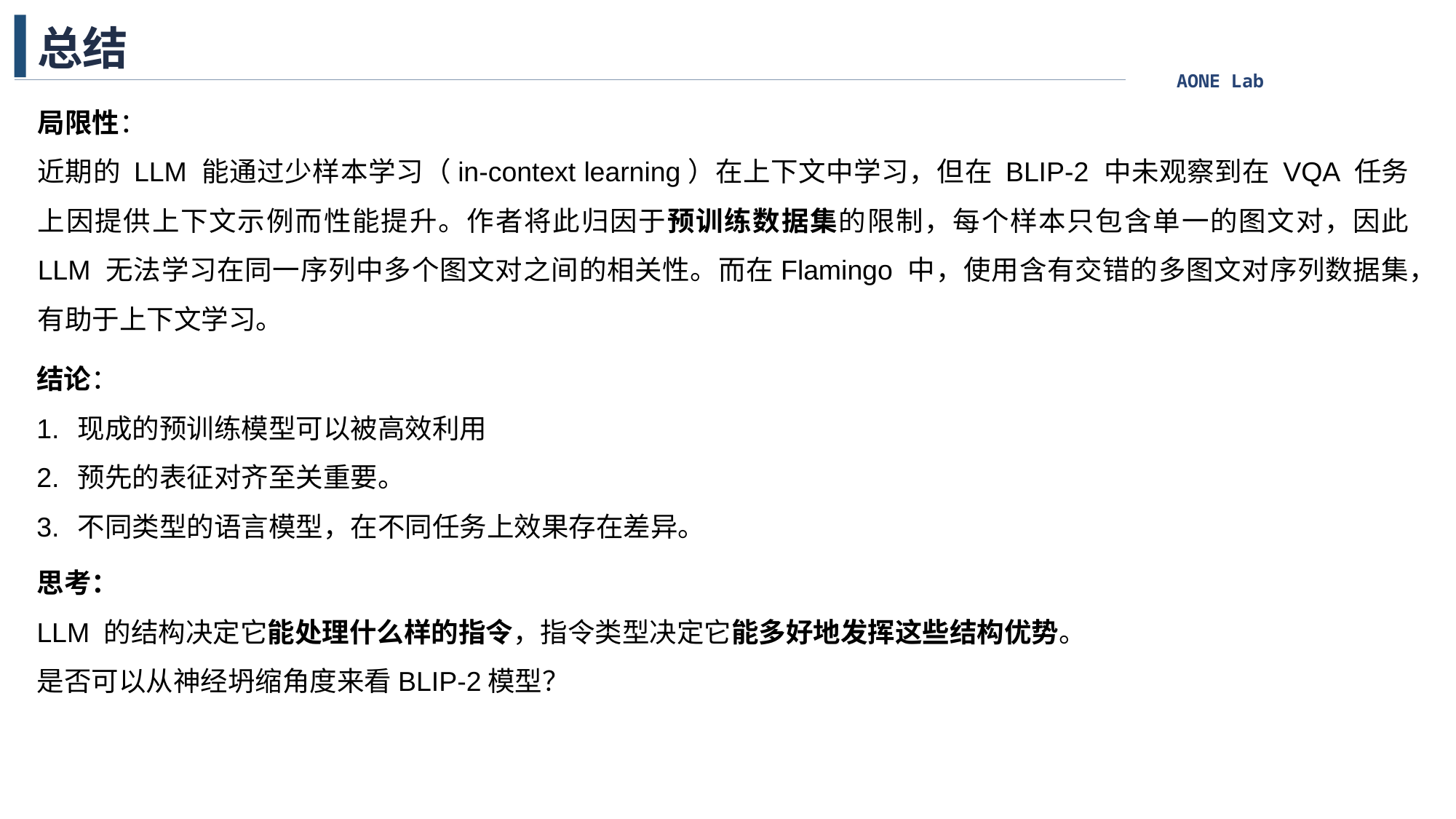

总结

局限性：
近期的 LLM 能通过少样本学习（in-context learning）在上下文中学习，但在 BLIP-2 中未观察到在 VQA 任务上因提供上下文示例而性能提升。作者将此归因于预训练数据集的限制，每个样本只包含单一的图文对，因此 LLM 无法学习在同一序列中多个图文对之间的相关性。而在Flamingo 中，使用含有交错的多图文对序列数据集，有助于上下文学习。
结论：
现成的预训练模型可以被高效利用
预先的表征对齐至关重要。
不同类型的语言模型，在不同任务上效果存在差异。
思考：
LLM 的结构决定它能处理什么样的指令，指令类型决定它能多好地发挥这些结构优势。
是否可以从神经坍缩角度来看BLIP-2模型？